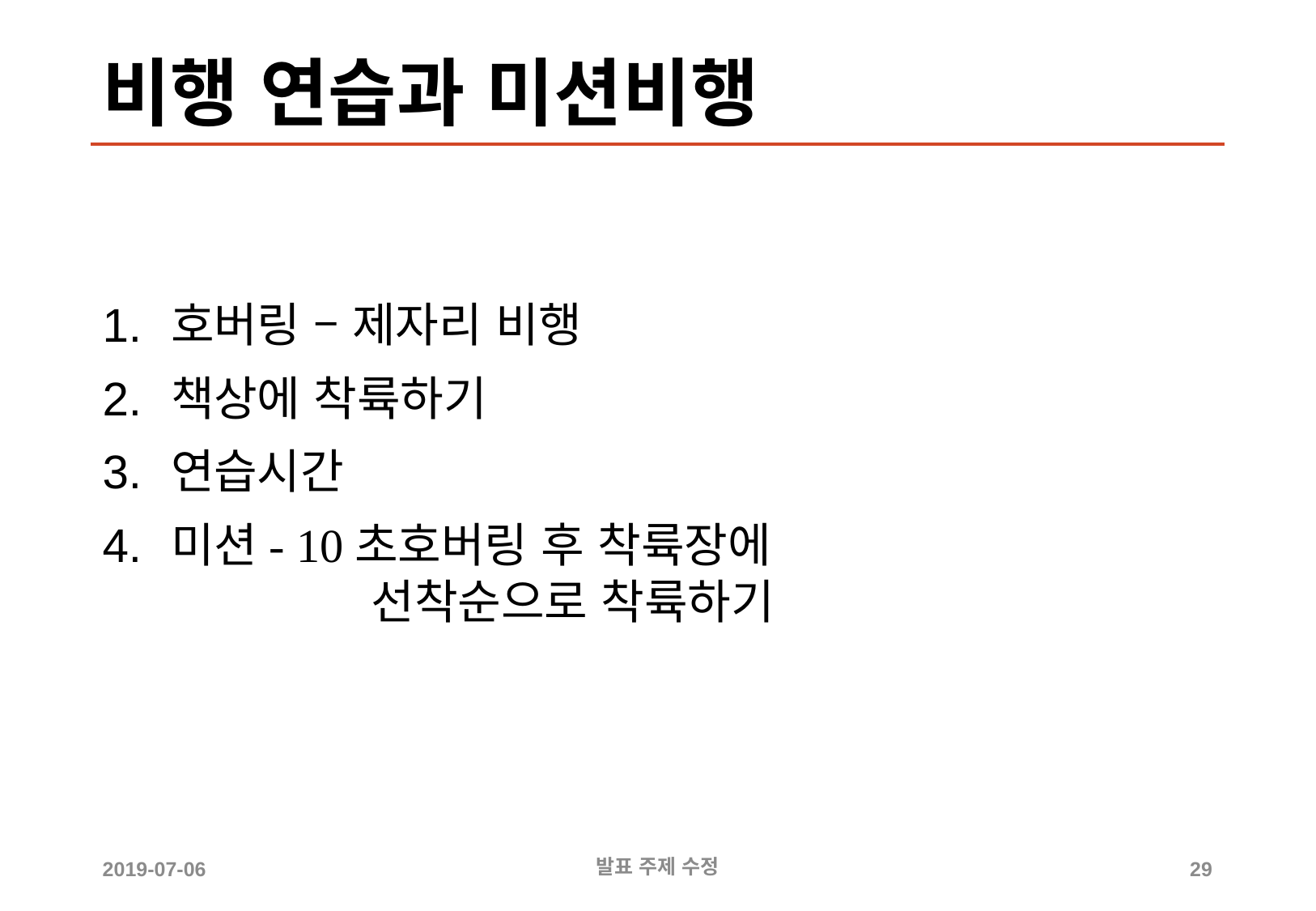

# 비행 연습과 미션비행
호버링 – 제자리 비행
책상에 착륙하기
연습시간
미션- 10초호버링 후 착륙장에    				      선착순으로 착륙하기
2019-07-06
발표 주제 수정
29